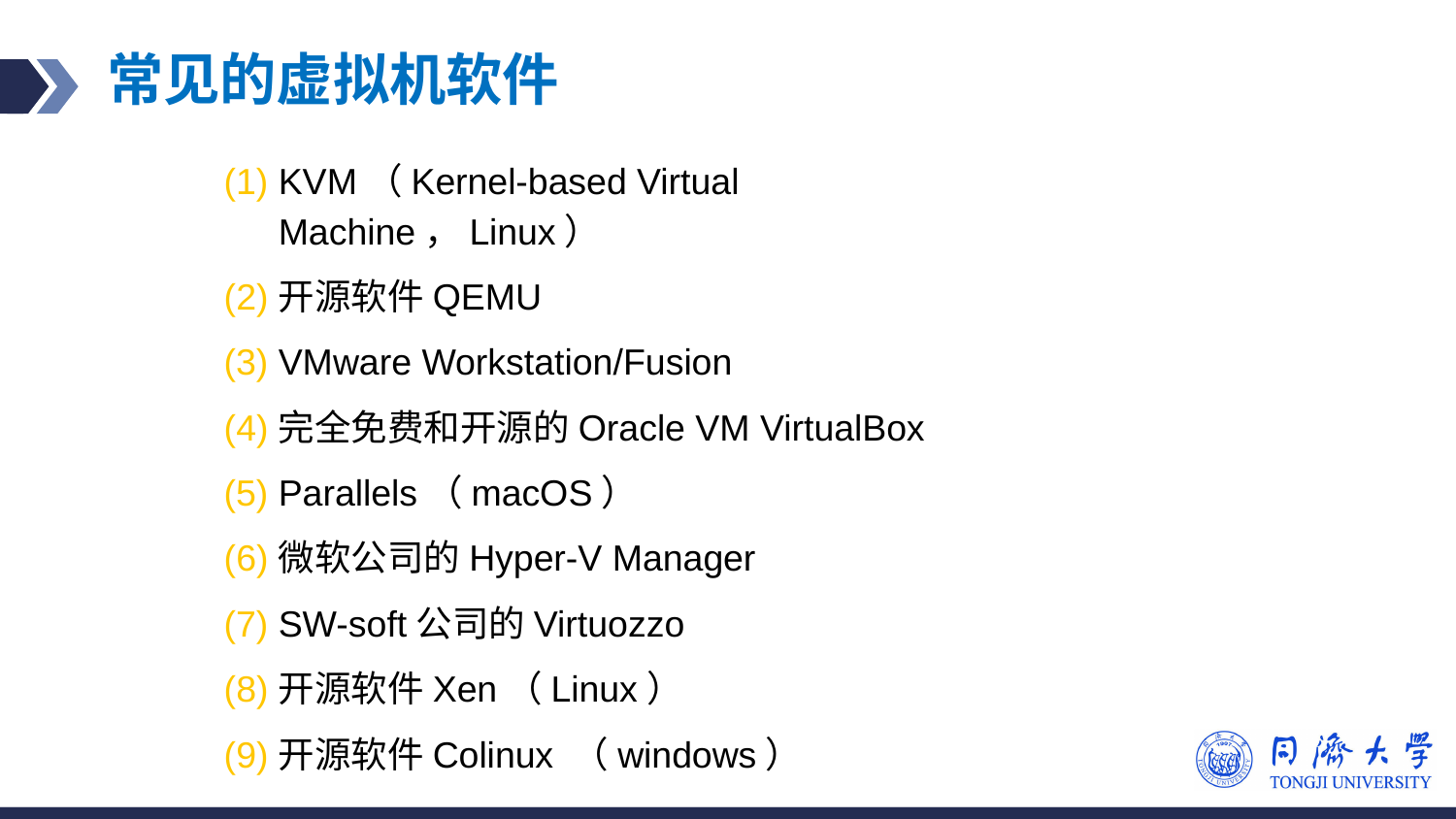

# 常见的虚拟机软件
KVM（Kernel-based Virtual Machine，Linux）
开源软件QEMU
VMware Workstation/Fusion
完全免费和开源的Oracle VM VirtualBox
Parallels（macOS）
微软公司的Hyper-V Manager
SW-soft公司的Virtuozzo
开源软件Xen（Linux）
开源软件Colinux （windows）